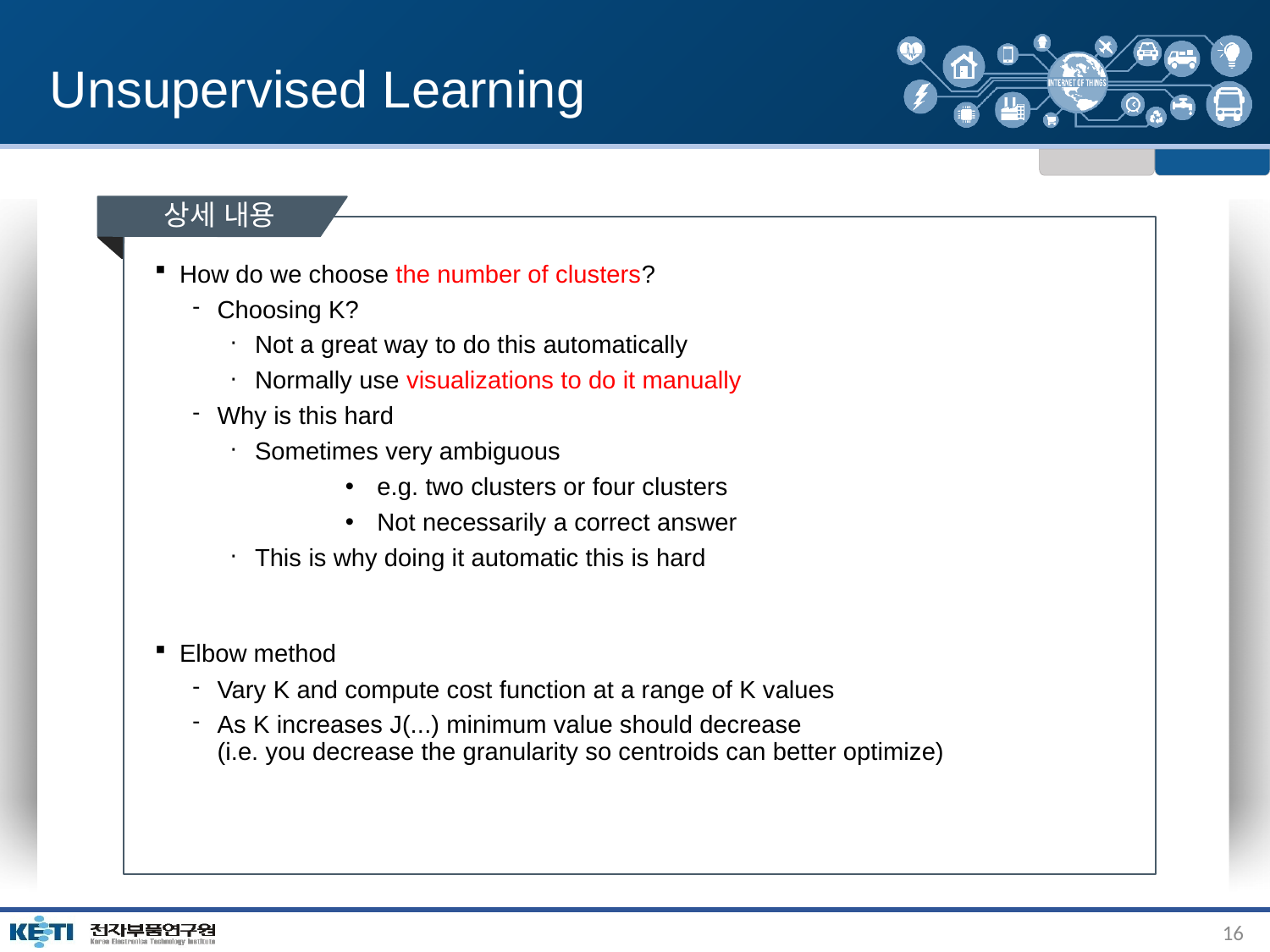

# Unsupervised Learning
상세 내용

How do we choose the number of clusters?
Choosing K?
Not a great way to do this automatically
Normally use visualizations to do it manually
Why is this hard
Sometimes very ambiguous
e.g. two clusters or four clusters
Not necessarily a correct answer
This is why doing it automatic this is hard

Elbow method
Vary K and compute cost function at a range of K values
As K increases J(...) minimum value should decrease
(i.e. you decrease the granularity so centroids can better optimize)
16